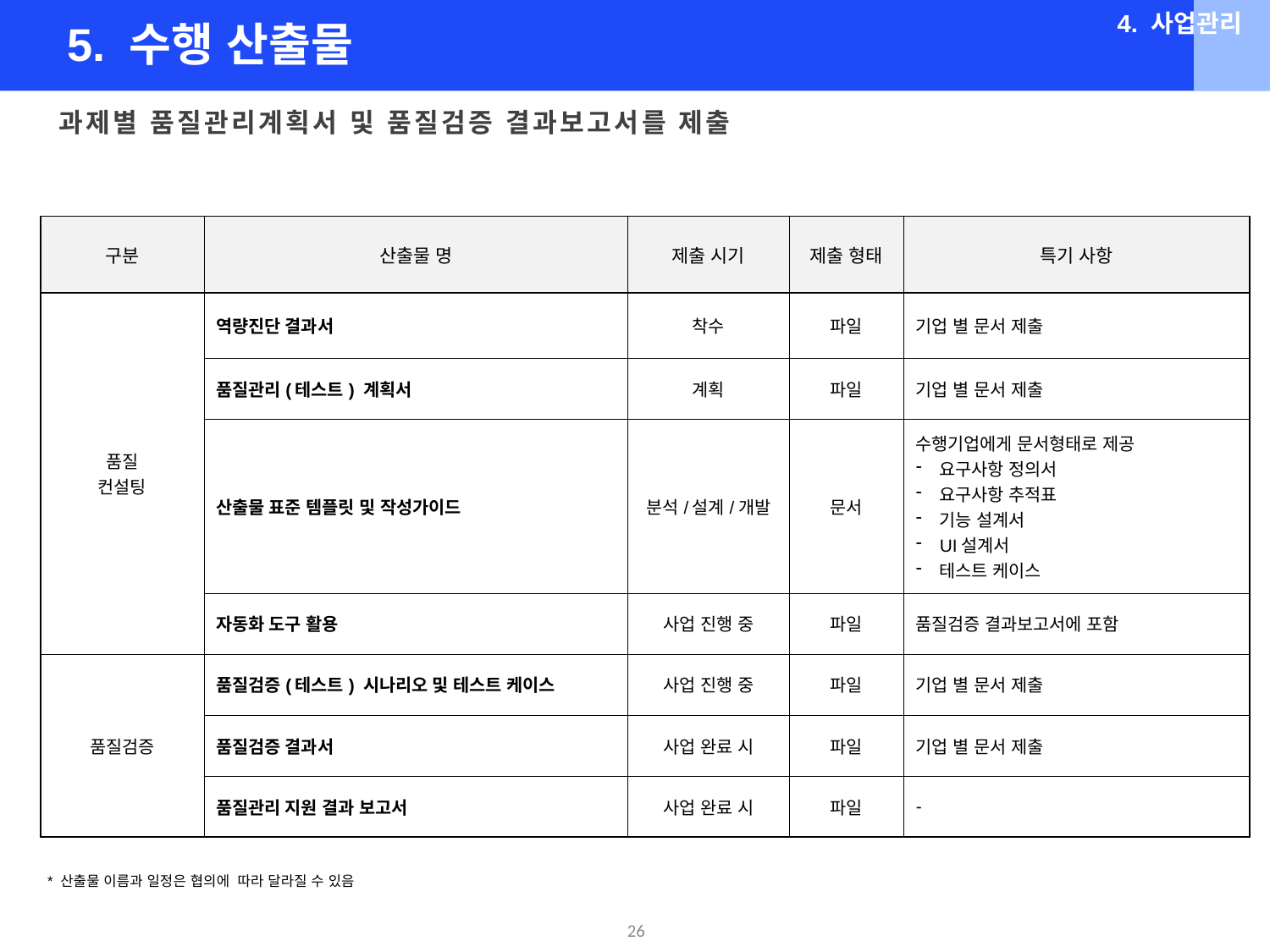

4. 사업관리
5. 수행 산출물
 과제별 품질관리계획서 및 품질검증 결과보고서를 제출
| 구분 | 산출물 명 | 제출 시기 | 제출 형태 | 특기 사항 |
| --- | --- | --- | --- | --- |
| 품질 컨설팅 | 역량진단 결과서 | 착수 | 파일 | 기업 별 문서 제출 |
|  | 품질관리(테스트) 계획서 | 계획 | 파일 | 기업 별 문서 제출 |
|  | 산출물 표준 템플릿 및 작성가이드 | 분석/설계/개발 | 문서 | 수행기업에게 문서형태로 제공 요구사항 정의서 요구사항 추적표 기능 설계서 UI설계서 테스트 케이스 |
|  | 자동화 도구 활용 | 사업 진행 중 | 파일 | 품질검증 결과보고서에 포함 |
| 품질검증 | 품질검증(테스트) 시나리오 및 테스트 케이스 | 사업 진행 중 | 파일 | 기업 별 문서 제출 |
|  | 품질검증 결과서 | 사업 완료 시 | 파일 | 기업 별 문서 제출 |
|  | 품질관리 지원 결과 보고서 | 사업 완료 시 | 파일 | - |
* 산출물 이름과 일정은 협의에  따라 달라질 수 있음
26